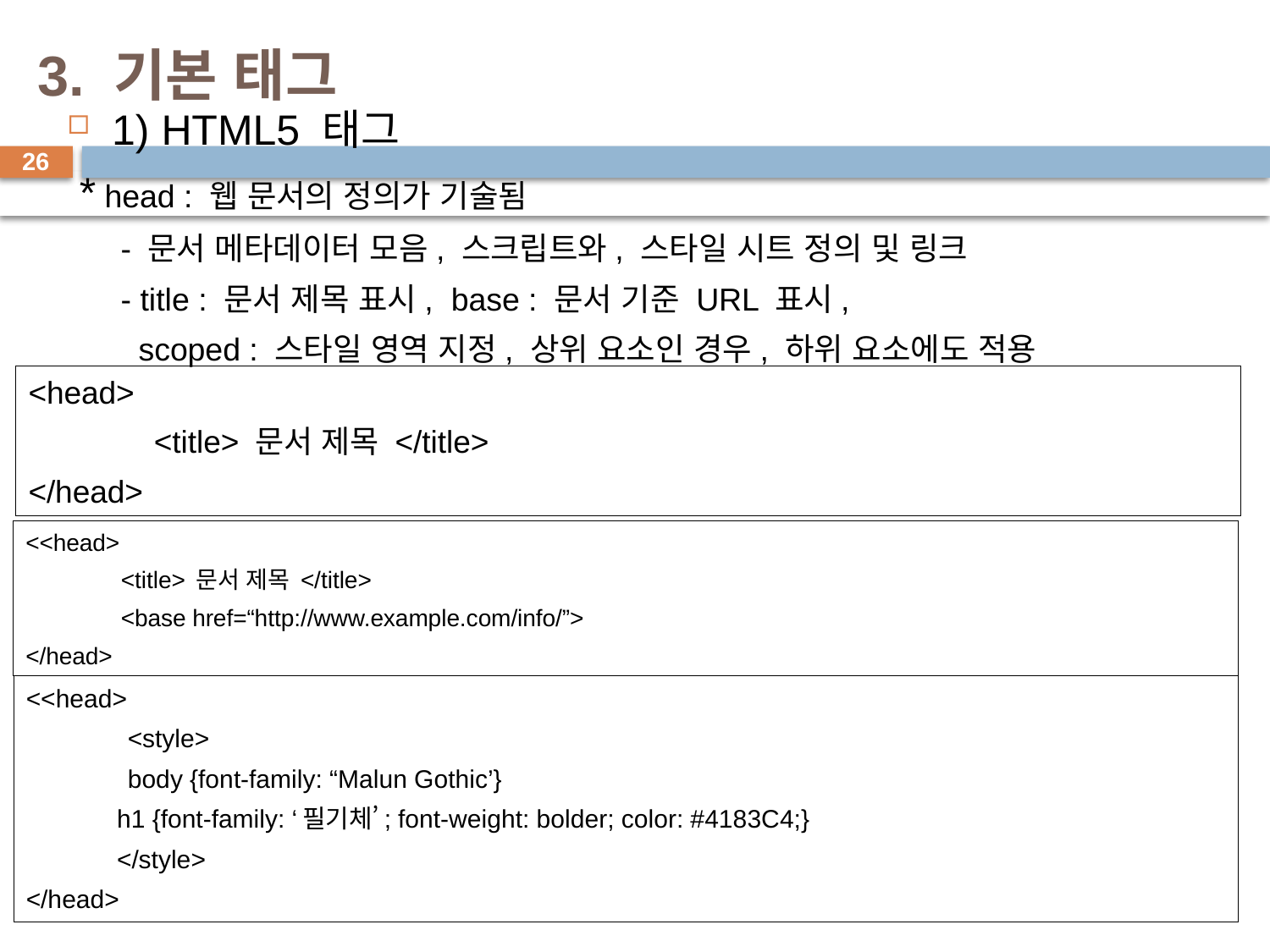

# 3. 기본 태그
1) HTML5 태그
 * head : 웹 문서의 정의가 기술됨
      - 문서 메타데이터 모음, 스크립트와, 스타일 시트 정의 및 링크
      - title : 문서 제목 표시,  base : 문서 기준 URL 표시,
        scoped : 스타일 영역 지정, 상위 요소인 경우, 하위 요소에도 적용

26
<head>
	<title> 문서 제목 </title>
</head>

<<head>
	<title> 문서 제목 </title>
	<base href=“http://www.example.com/info/”>
</head>

<<head>
	<style>
	body {font-family: “Malun Gothic’}
             h1 {font-family: ‘필기체’; font-weight: bolder; color: #4183C4;}
             </style>
</head>